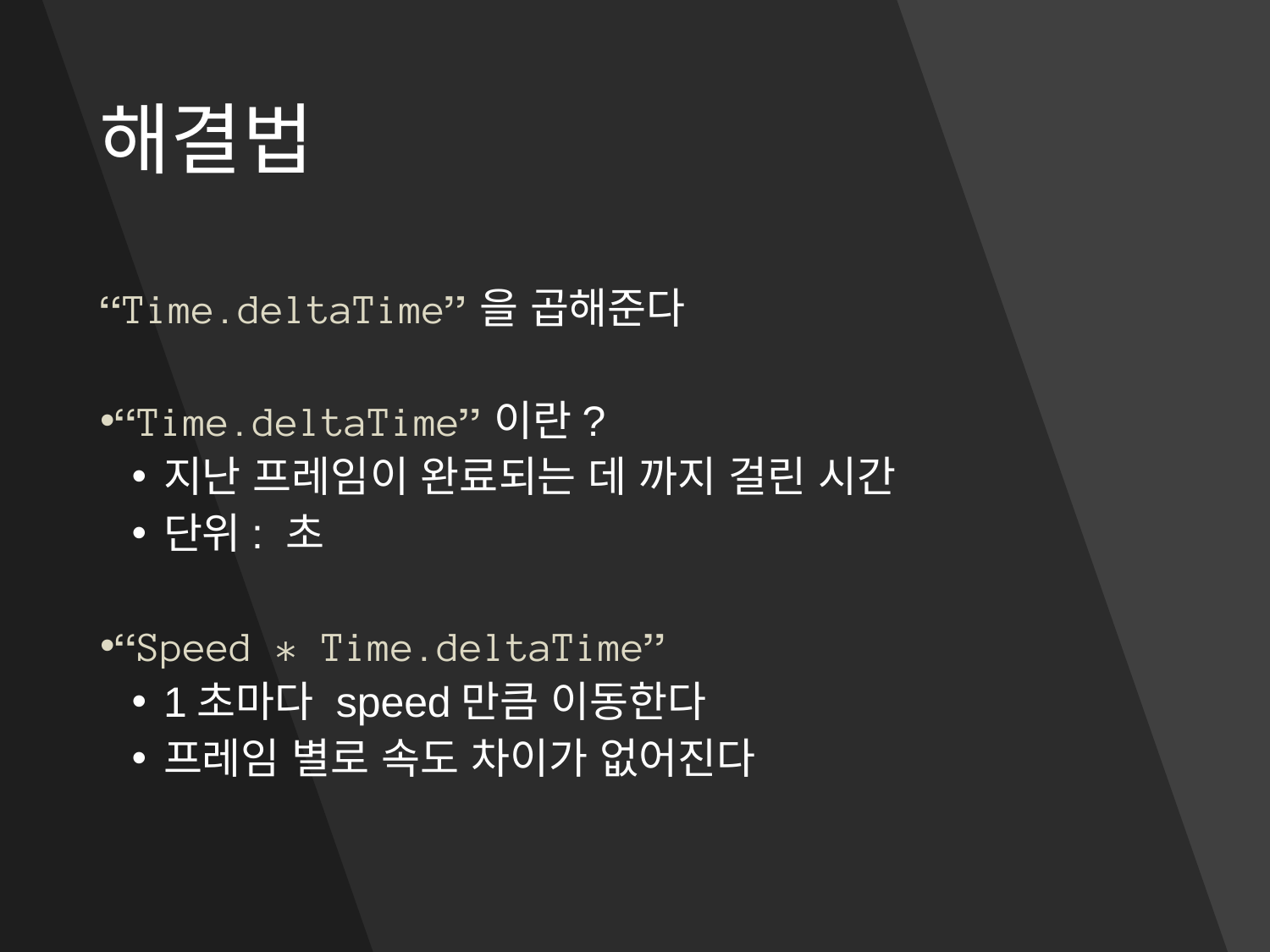

# 해결법
“Time.deltaTime”을 곱해준다

“Time.deltaTime”이란?
지난 프레임이 완료되는 데 까지 걸린 시간
단위: 초

“Speed * Time.deltaTime”
1초마다 speed만큼 이동한다
프레임 별로 속도 차이가 없어진다